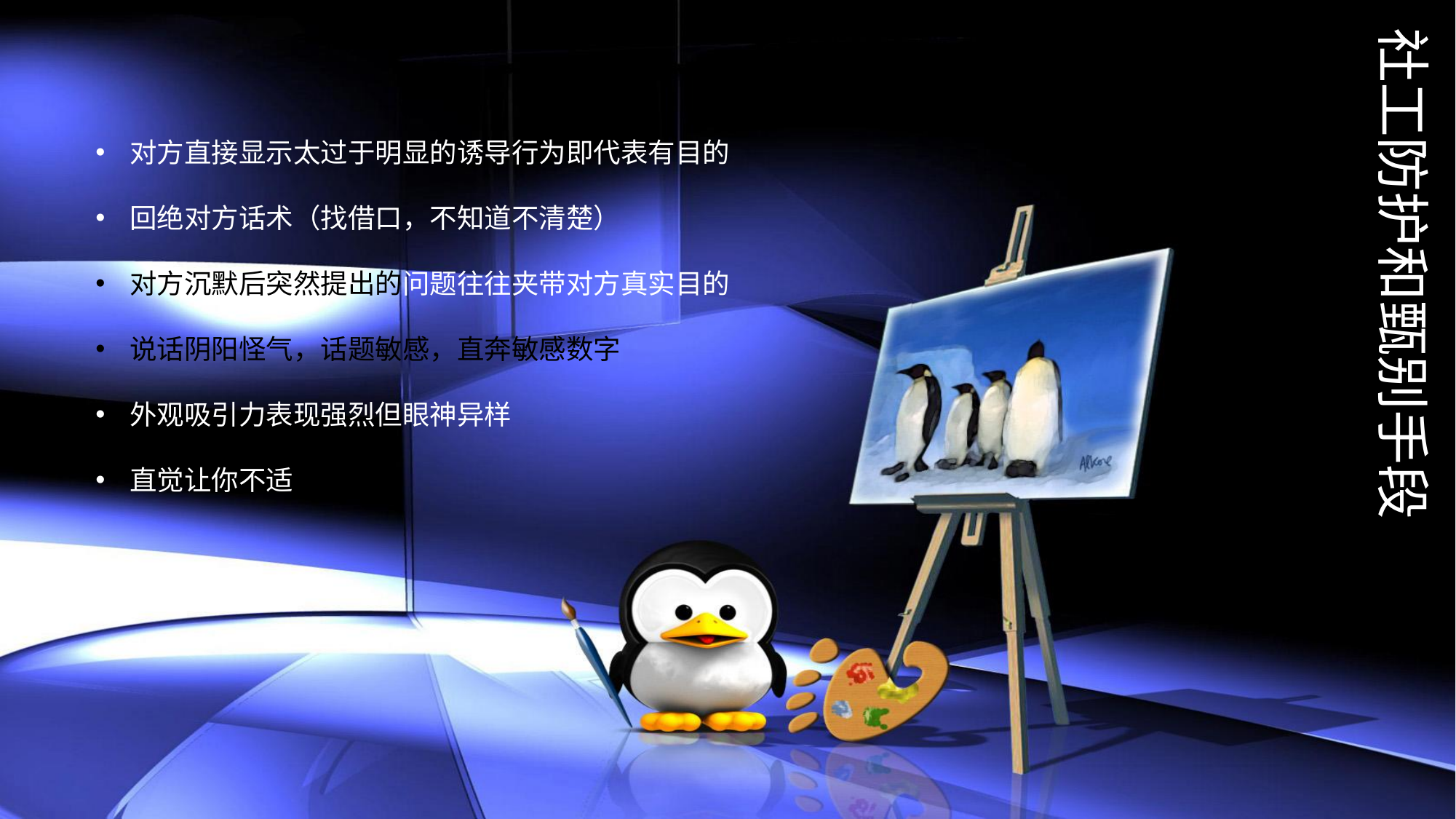

社工防护和甄别手段
对方直接显示太过于明显的诱导行为即代表有目的

回绝对方话术（找借口，不知道不清楚）

对方沉默后突然提出的问题往往夹带对方真实目的

说话阴阳怪气，话题敏感，直奔敏感数字

外观吸引力表现强烈但眼神异样

直觉让你不适